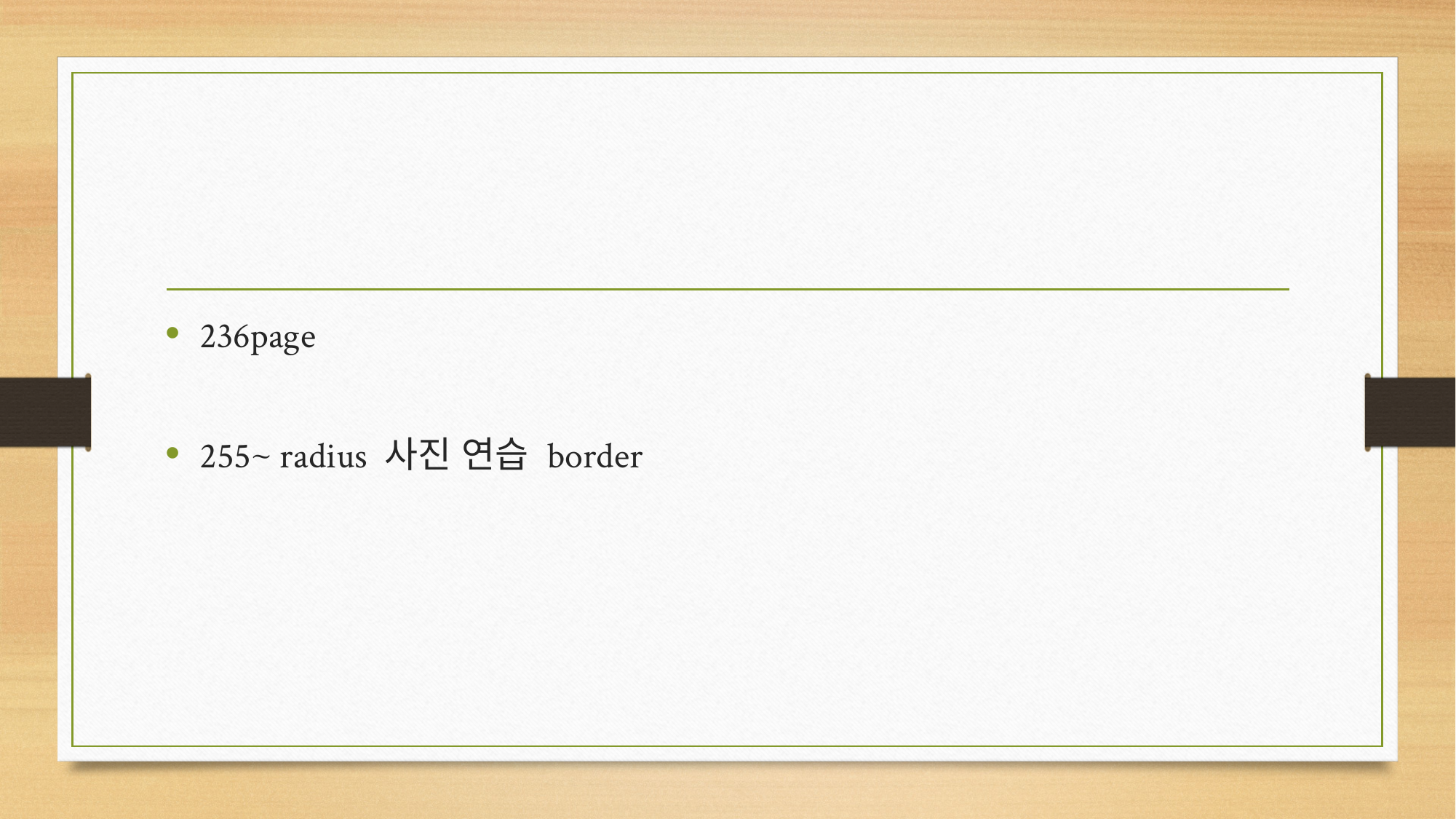

#
236page

255~ radius 사진 연습 border